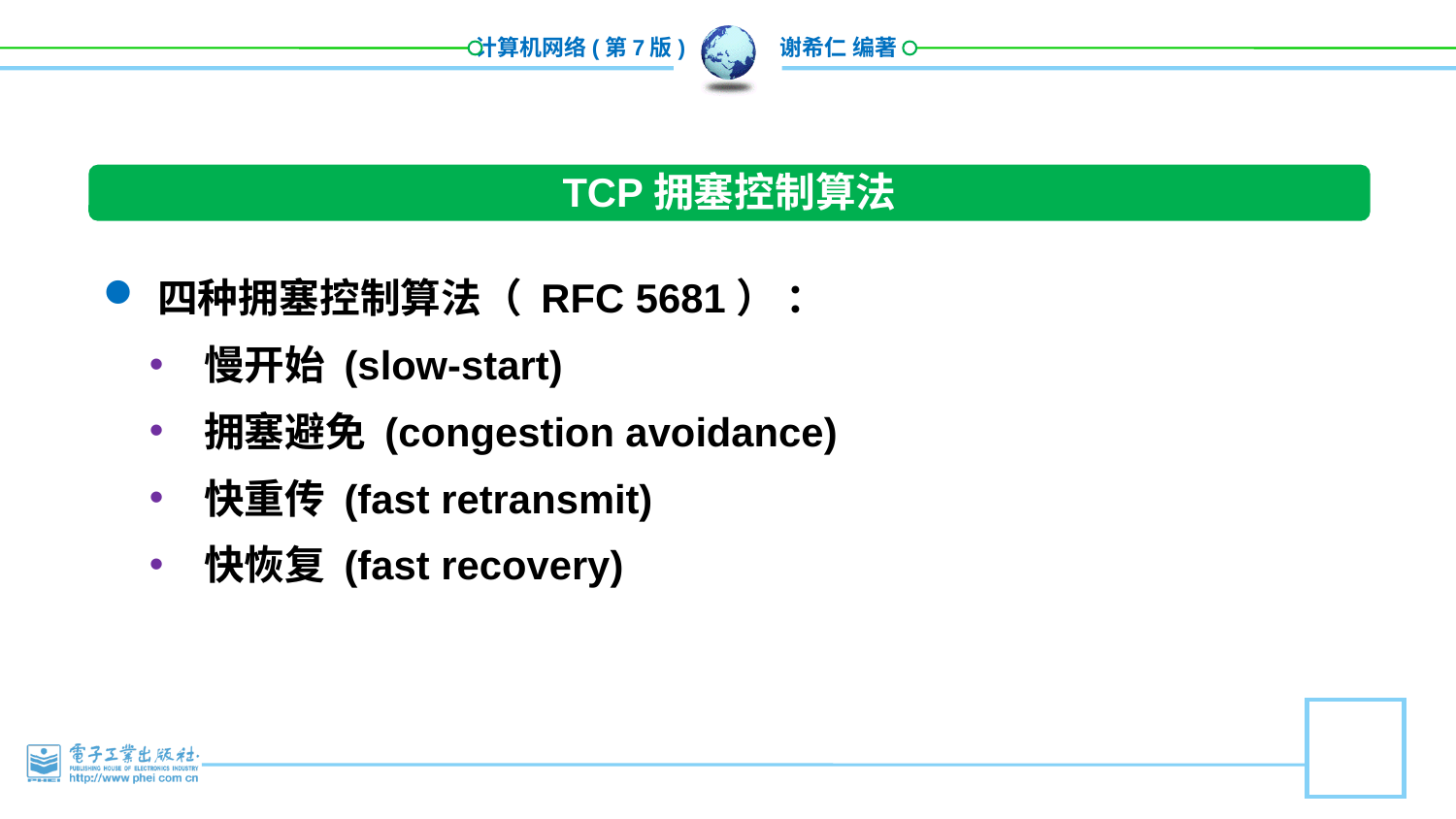

TCP拥塞控制算法

四种拥塞控制算法（ RFC 5681） ：
慢开始 (slow-start)
拥塞避免 (congestion avoidance)
快重传 (fast retransmit)
快恢复 (fast recovery)